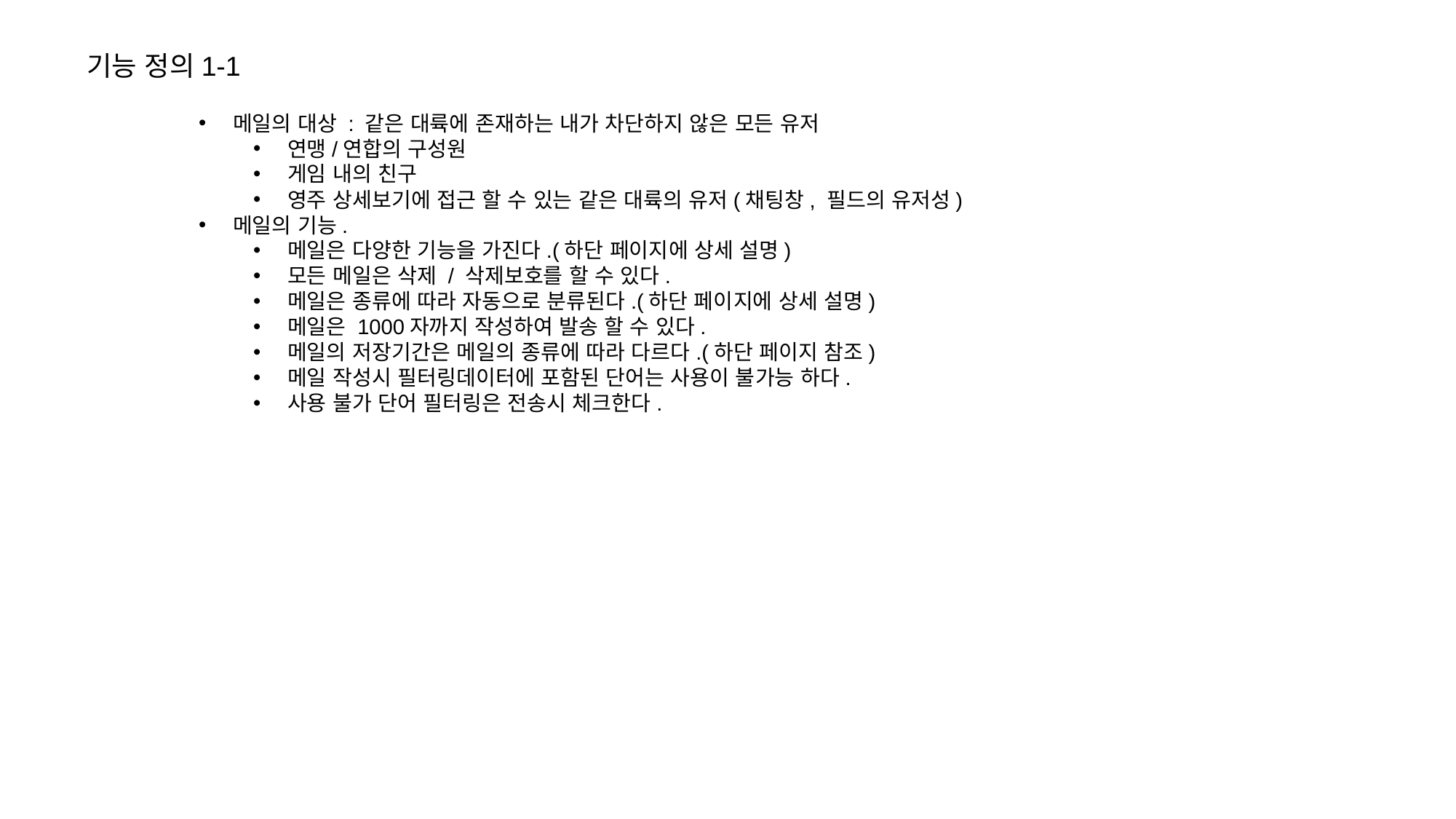

기능 정의1-1
메일의 대상 : 같은 대륙에 존재하는 내가 차단하지 않은 모든 유저
연맹/연합의 구성원
게임 내의 친구
영주 상세보기에 접근 할 수 있는 같은 대륙의 유저(채팅창, 필드의 유저성)
메일의 기능.
메일은 다양한 기능을 가진다.(하단 페이지에 상세 설명)
모든 메일은 삭제 / 삭제보호를 할 수 있다.
메일은 종류에 따라 자동으로 분류된다.(하단 페이지에 상세 설명)
메일은 1000자까지 작성하여 발송 할 수 있다.
메일의 저장기간은 메일의 종류에 따라 다르다.(하단 페이지 참조)
메일 작성시 필터링데이터에 포함된 단어는 사용이 불가능 하다.
사용 불가 단어 필터링은 전송시 체크한다.